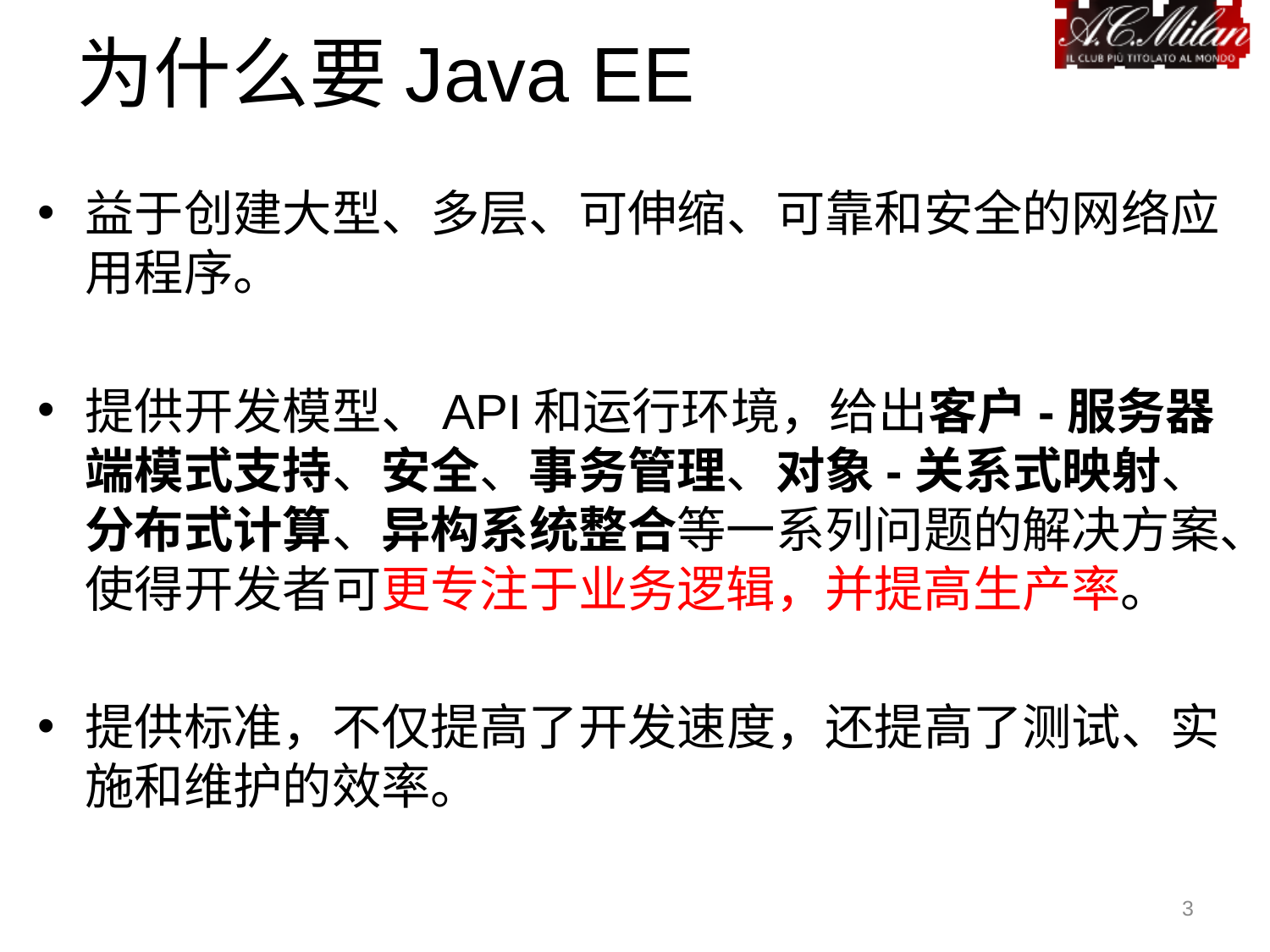

# 为什么要Java EE
益于创建大型、多层、可伸缩、可靠和安全的网络应用程序。

提供开发模型、API和运行环境，给出客户-服务器端模式支持、安全、事务管理、对象-关系式映射、分布式计算、异构系统整合等一系列问题的解决方案、使得开发者可更专注于业务逻辑，并提高生产率。

提供标准，不仅提高了开发速度，还提高了测试、实施和维护的效率。
3